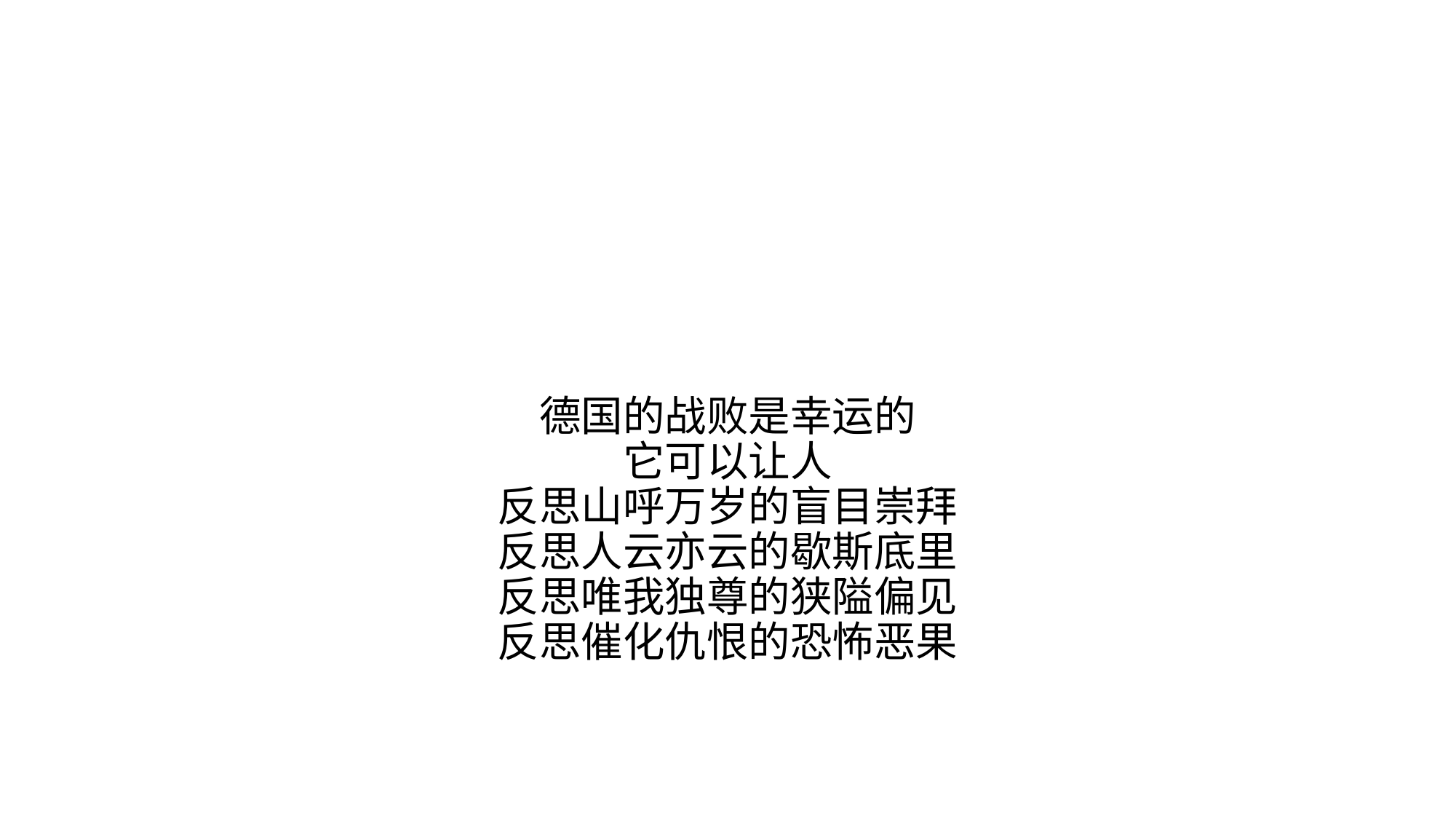

# 德国的战败是幸运的 它可以让人 反思山呼万岁的盲目崇拜 反思人云亦云的歇斯底里 反思唯我独尊的狭隘偏见 反思催化仇恨的恐怖恶果